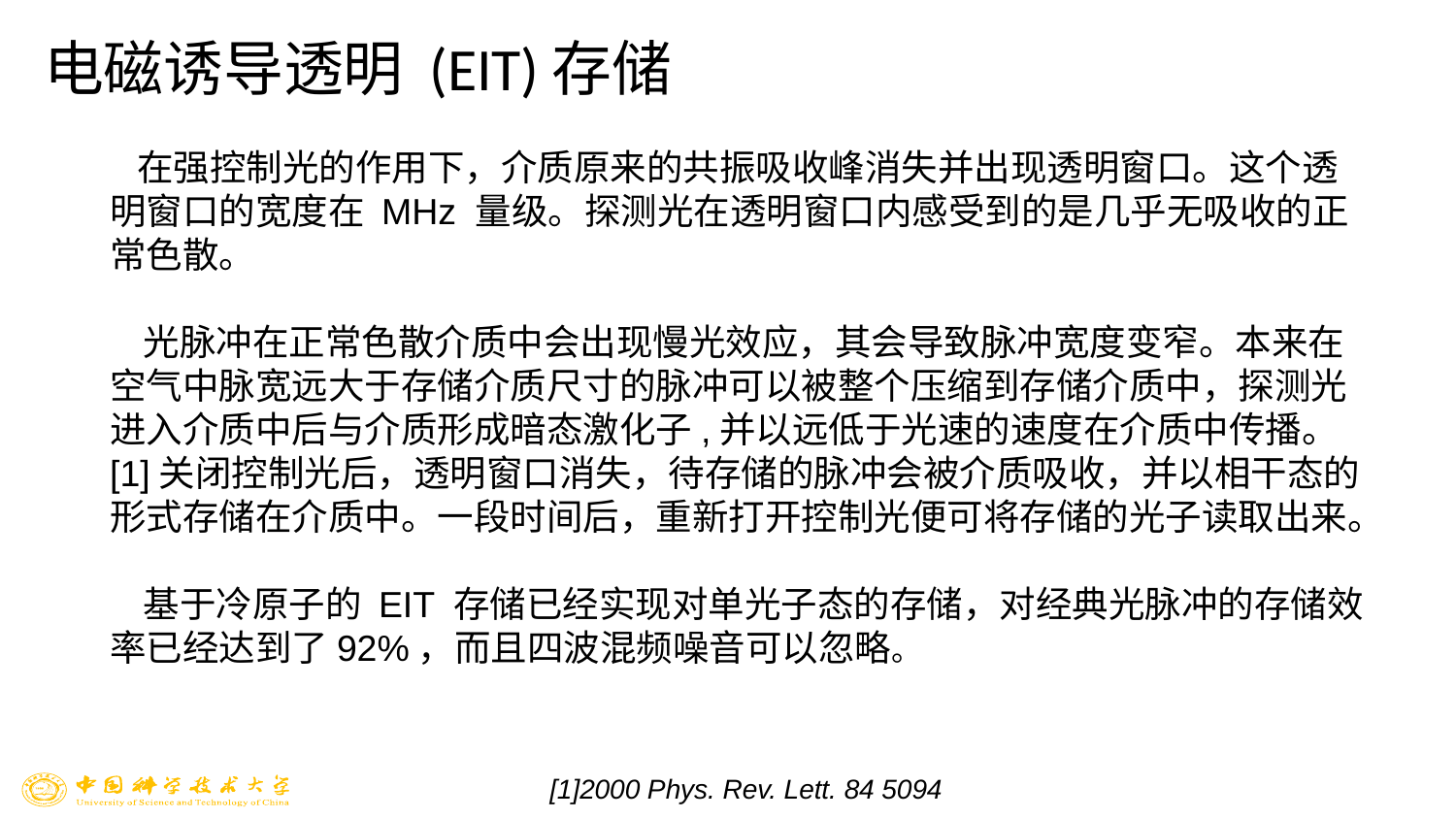

# 电磁诱导透明 (EIT)存储
   在强控制光的作用下，介质原来的共振吸收峰消失并出现透明窗口。这个透明窗口的宽度在 MHz 量级。探测光在透明窗口内感受到的是几乎无吸收的正常色散。

   光脉冲在正常色散介质中会出现慢光效应，其会导致脉冲宽度变窄。本来在空气中脉宽远大于存储介质尺寸的脉冲可以被整个压缩到存储介质中，探测光进入介质中后与介质形成暗态激化子,并以远低于光速的速度在介质中传播。[1]关闭控制光后，透明窗口消失，待存储的脉冲会被介质吸收，并以相干态的形式存储在介质中。一段时间后，重新打开控制光便可将存储的光子读取出来。

   基于冷原子的 EIT 存储已经实现对单光子态的存储，对经典光脉冲的存储效率已经达到了92%，而且四波混频噪音可以忽略。
8
[1]2000 Phys. Rev. Lett. 84 5094